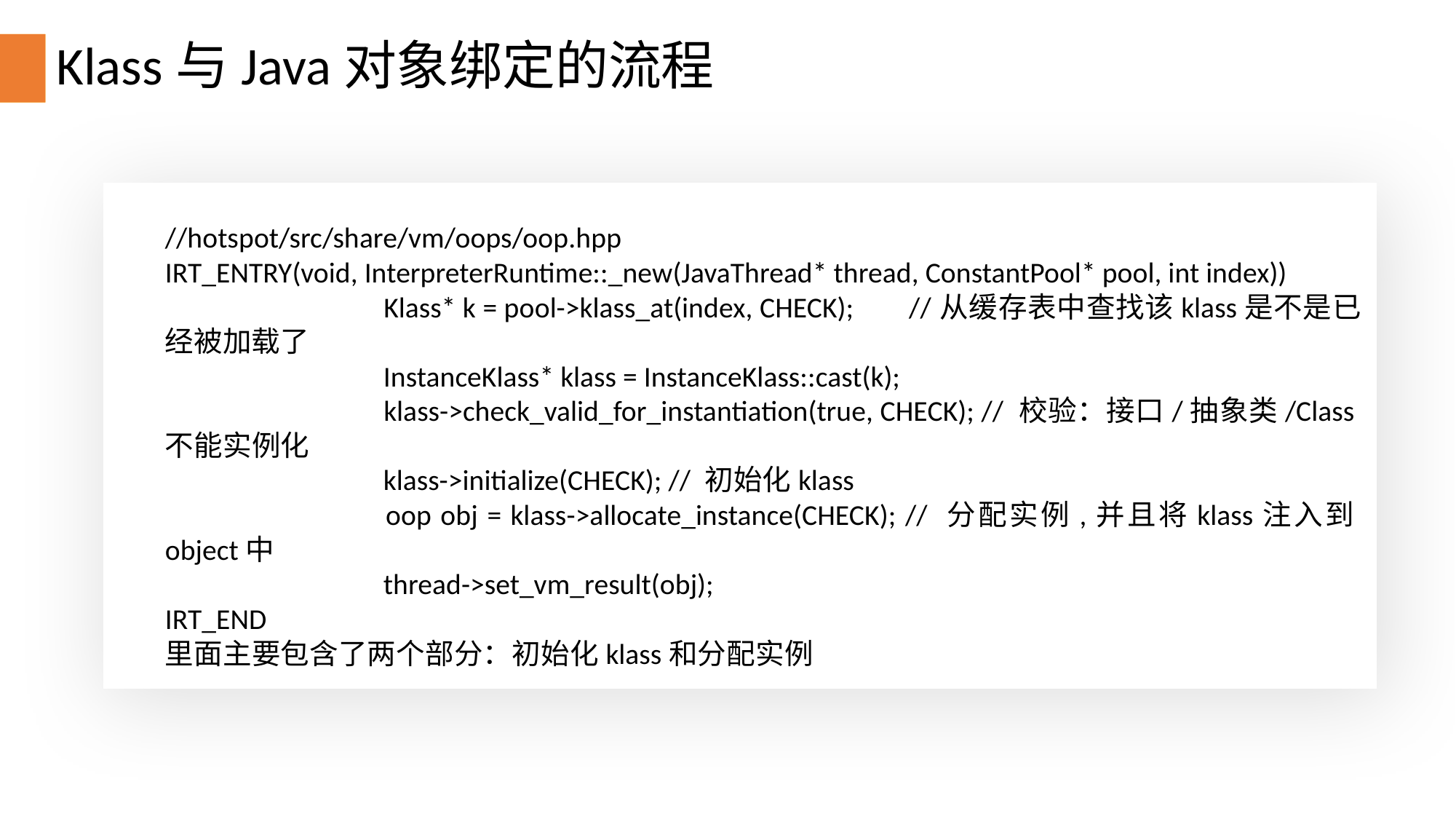

# Klass与Java对象绑定的流程

//hotspot/src/share/vm/oops/oop.hpp
IRT_ENTRY(void, InterpreterRuntime::_new(JavaThread* thread, ConstantPool* pool, int index))
 		Klass* k = pool->klass_at(index, CHECK);        //从缓存表中查找该klass是不是已经被加载了
 		InstanceKlass* klass = InstanceKlass::cast(k);
 		klass->check_valid_for_instantiation(true, CHECK); // 校验：接口/抽象类/Class不能实例化
 		klass->initialize(CHECK); // 初始化klass
 		oop obj = klass->allocate_instance(CHECK); // 分配实例,并且将klass注入到object中
 		thread->set_vm_result(obj);
IRT_END
里面主要包含了两个部分：初始化klass和分配实例